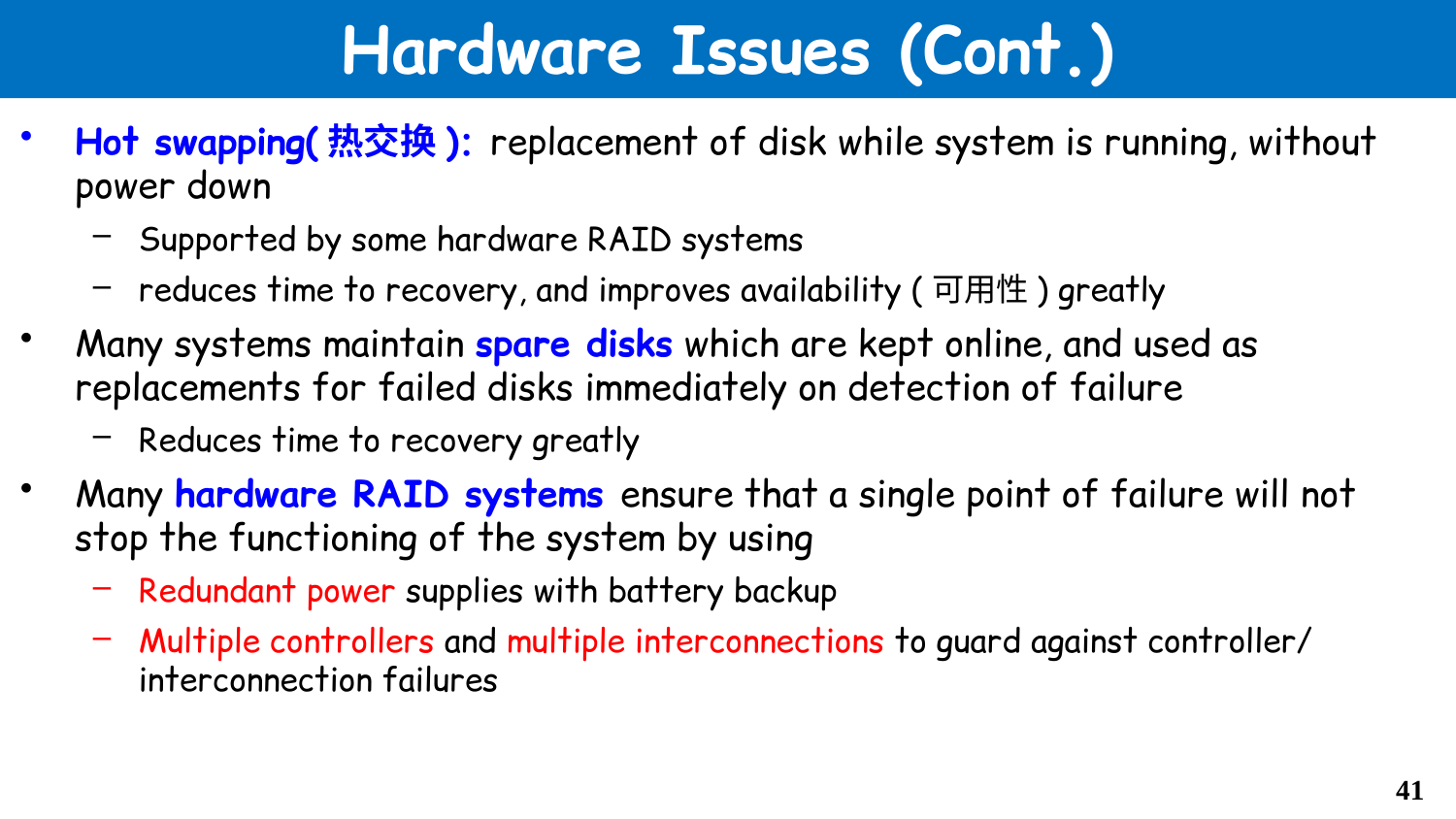

# Hardware Issues (Cont.)
Hot swapping(热交换): replacement of disk while system is running, without power down
Supported by some hardware RAID systems
reduces time to recovery, and improves availability (可用性) greatly
Many systems maintain spare disks which are kept online, and used as replacements for failed disks immediately on detection of failure
Reduces time to recovery greatly
Many hardware RAID systems ensure that a single point of failure will not stop the functioning of the system by using
Redundant power supplies with battery backup
Multiple controllers and multiple interconnections to guard against controller/ interconnection failures